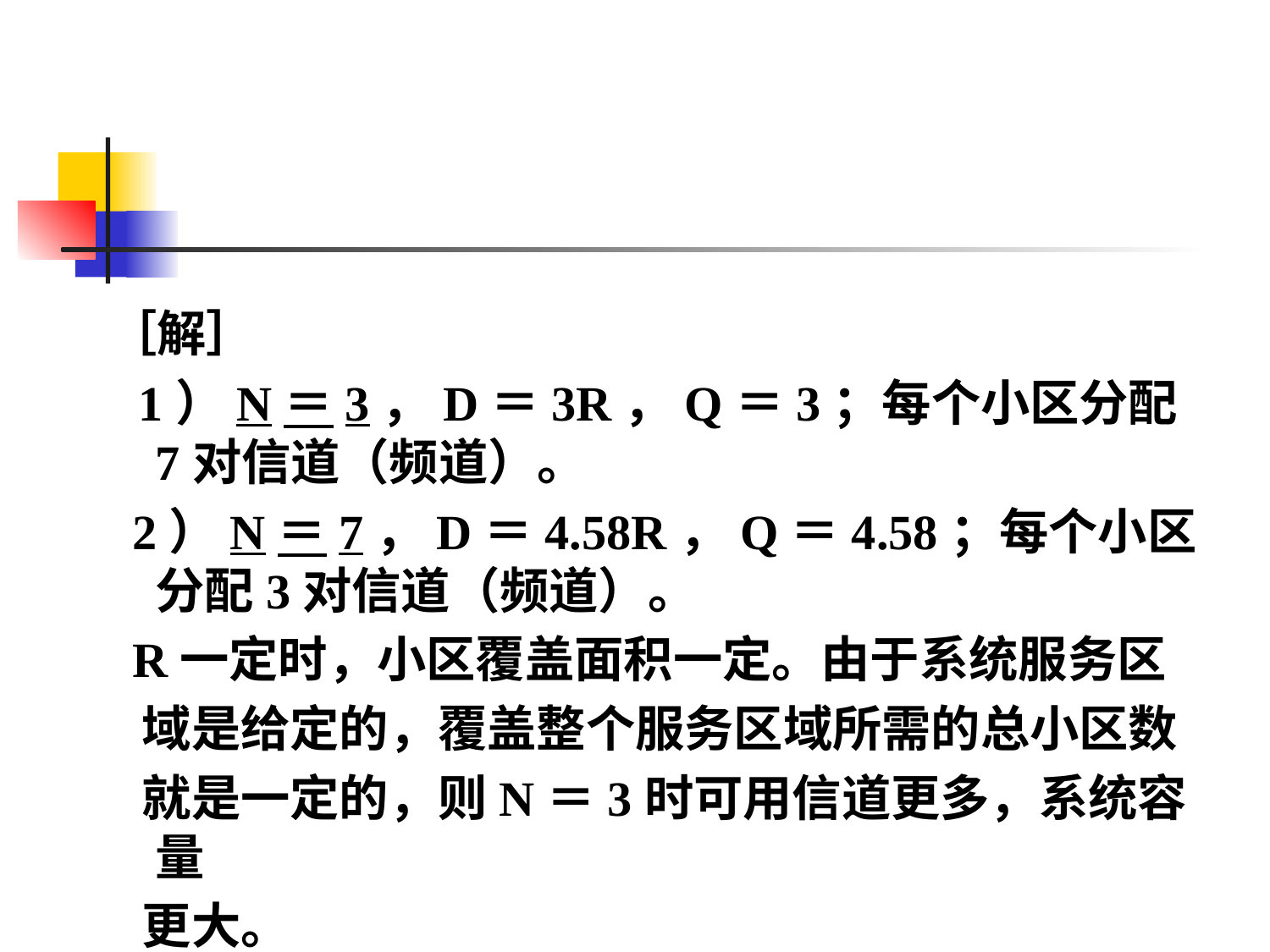

［解］
  1）N＝3，D＝3R，Q＝3；每个小区分配7对信道（频道）。
  2）N＝7，D＝4.58R，Q＝4.58；每个小区分配3对信道（频道）。
  R一定时，小区覆盖面积一定。由于系统服务区
  域是给定的，覆盖整个服务区域所需的总小区数
  就是一定的，则N＝3时可用信道更多，系统容量
  更大。